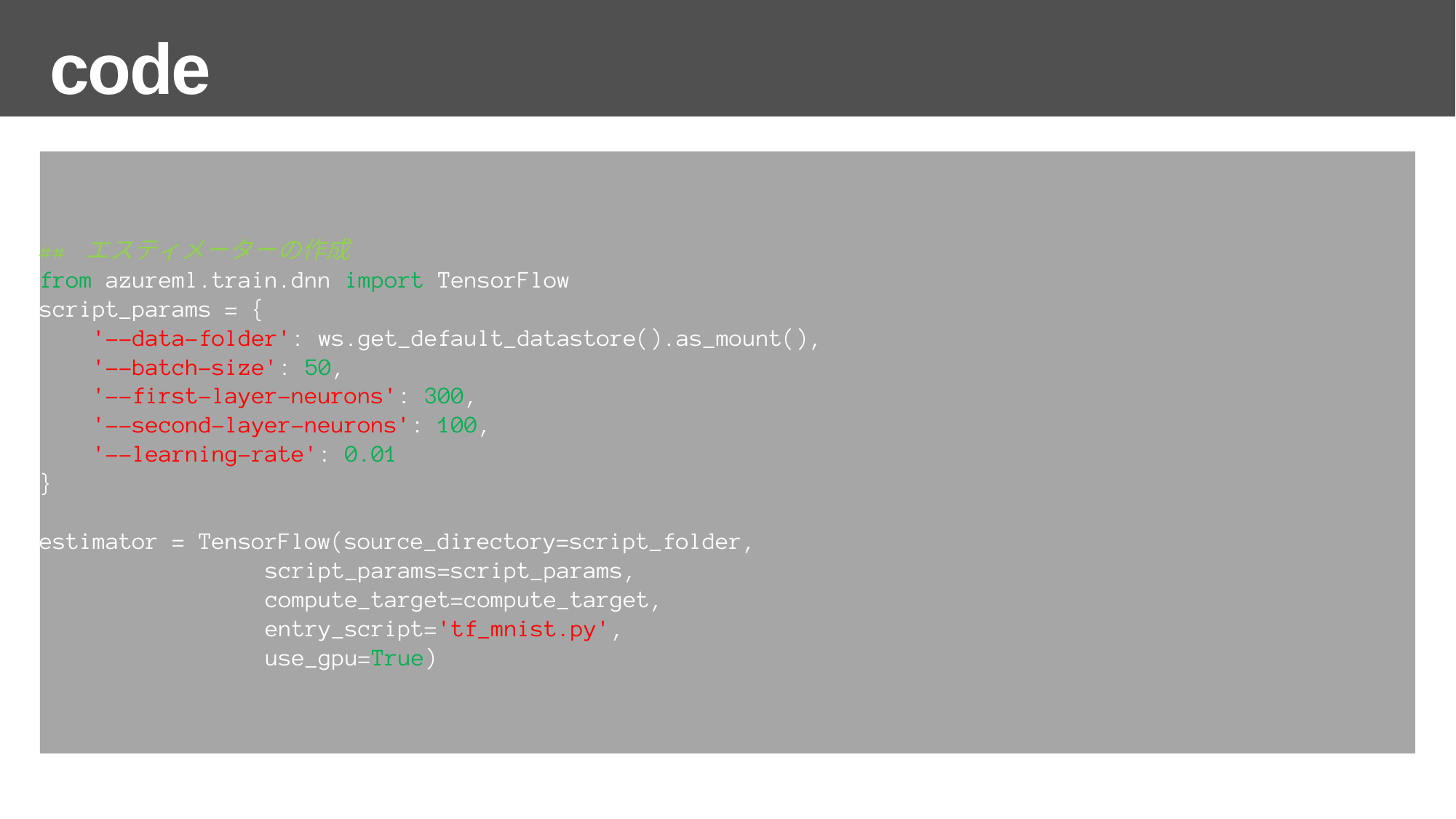

# code

## エスティメーターの作成
from azureml.train.dnn import TensorFlow
script_params = {
    '--data-folder': ws.get_default_datastore().as_mount(),
    '--batch-size': 50,
    '--first-layer-neurons': 300,
    '--second-layer-neurons': 100,
    '--learning-rate': 0.01
}

estimator = TensorFlow(source_directory=script_folder,
                 script_params=script_params,
                 compute_target=compute_target,
                 entry_script='tf_mnist.py',
                 use_gpu=True)